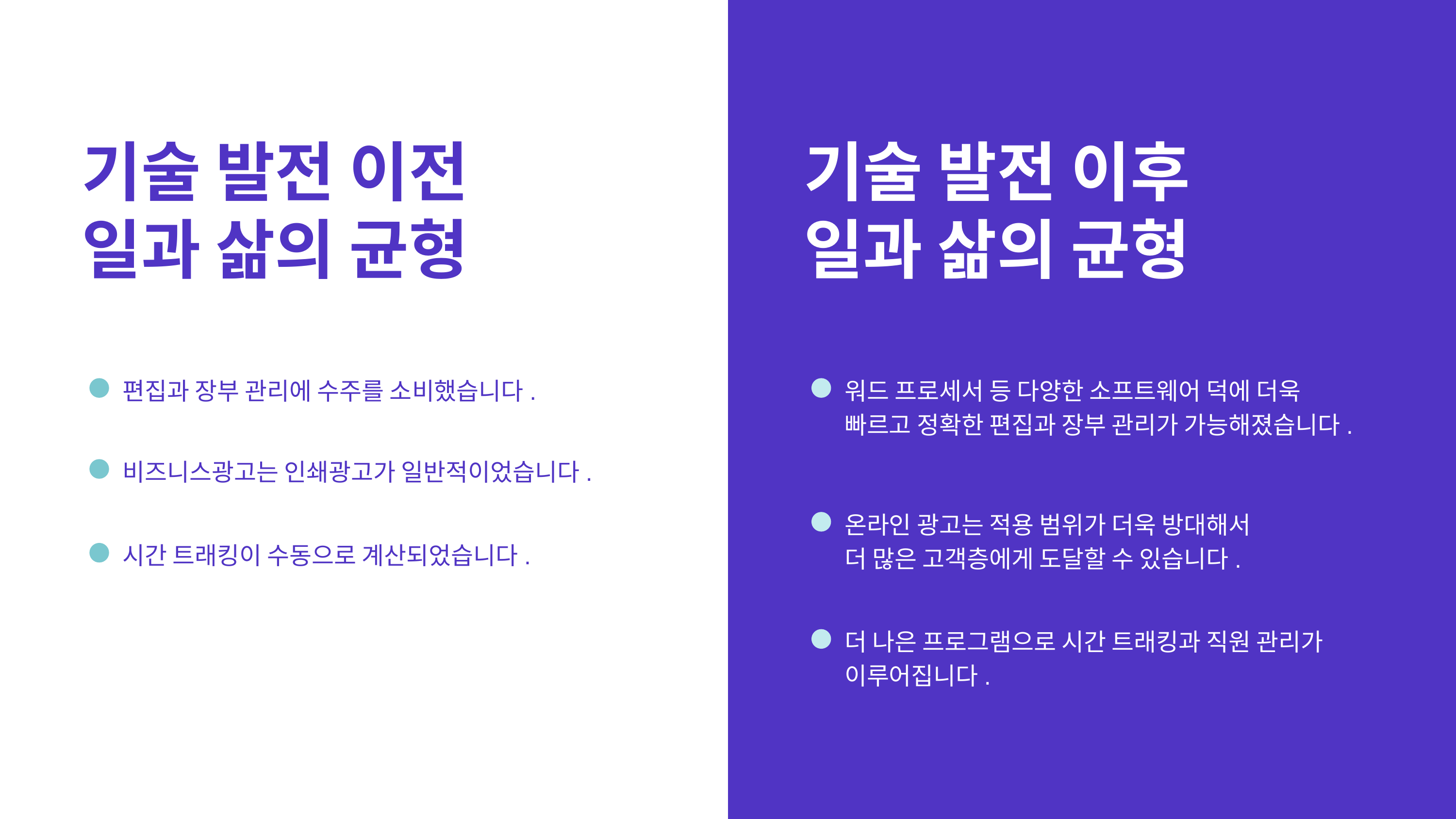

기술 발전 이전
일과 삶의 균형
기술 발전 이후
일과 삶의 균형
편집과 장부 관리에 수주를 소비했습니다.

워드 프로세서 등 다양한 소프트웨어 덕에 더욱
빠르고 정확한 편집과 장부 관리가 가능해졌습니다.

비즈니스광고는 인쇄광고가 일반적이었습니다.

온라인 광고는 적용 범위가 더욱 방대해서
더 많은 고객층에게 도달할 수 있습니다.

시간 트래킹이 수동으로 계산되었습니다.

더 나은 프로그램으로 시간 트래킹과 직원 관리가
이루어집니다.